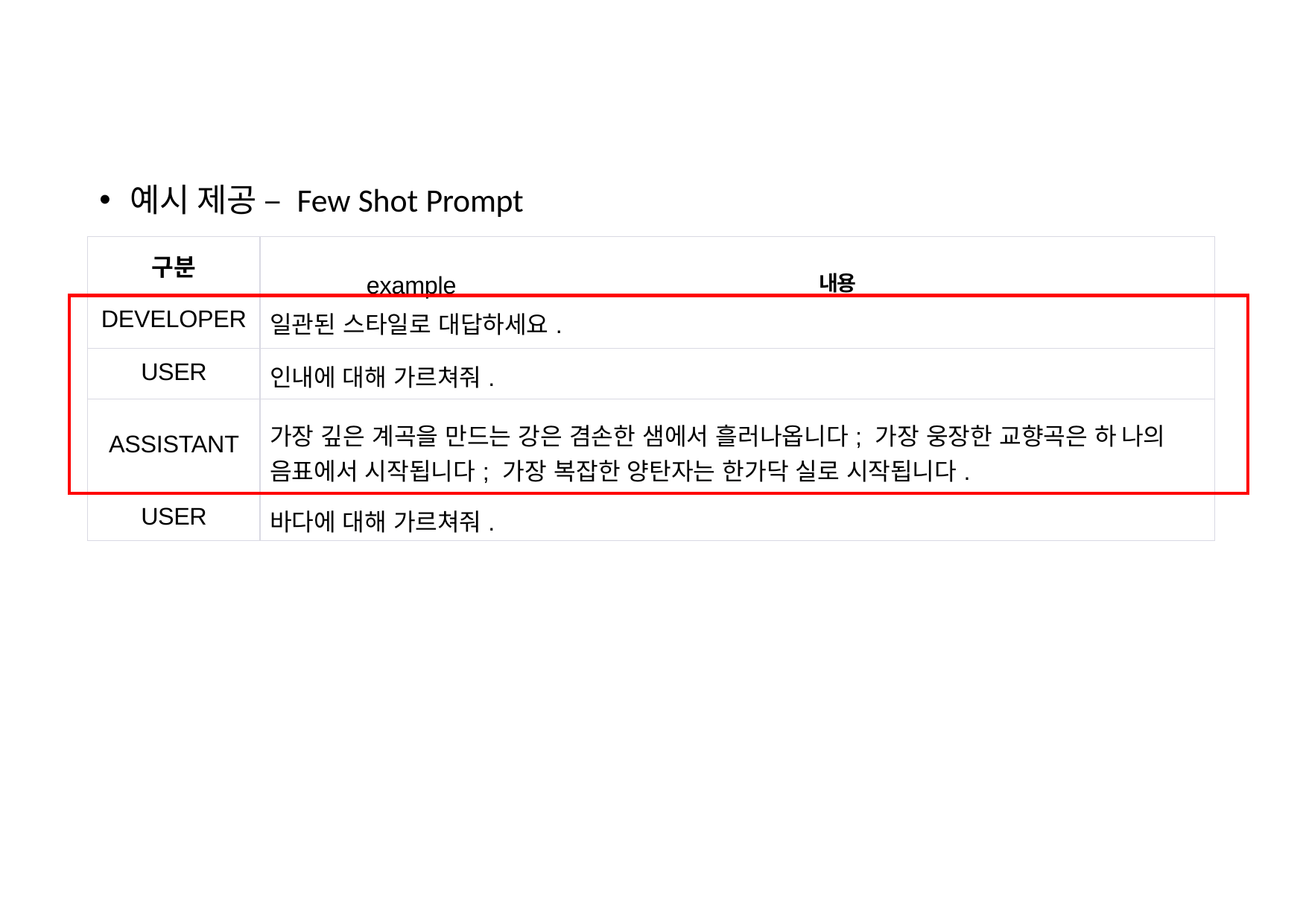

예시 제공 – Few Shot Prompt
|  | 구분 | example 내용 |  |
| --- | --- | --- | --- |
|  | DEVELOPER | 일관된 스타일로 대답하세요. |  |
|  | USER | 인내에 대해 가르쳐줘. |  |
|  | ASSISTANT | 가장 깊은 계곡을 만드는 강은 겸손한 샘에서 흘러나옵니다; 가장 웅장한 교향곡은 하 나의 음표에서 시작됩니다; 가장 복잡한 양탄자는 한가닥 실로 시작됩니다. |  |
|  | USER | 바다에 대해 가르쳐줘. |  |